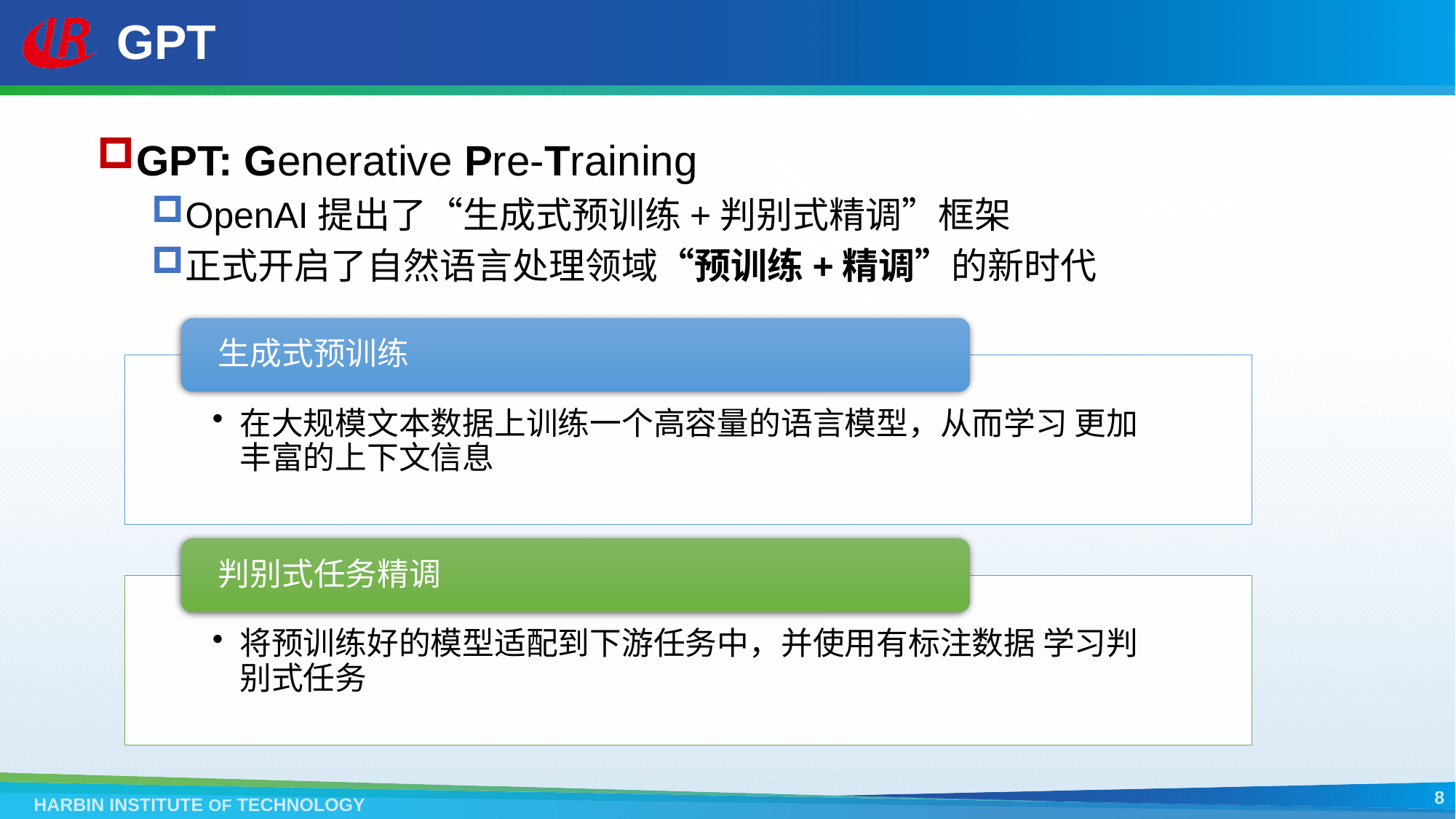

# GPT
GPT: Generative Pre-Training
OpenAI提出了“生成式预训练+判别式精调”框架
正式开启了自然语言处理领域“预训练+精调”的新时代
在大规模文本数据上训练一个高容量的语言模型，从而学习 更加丰富的上下文信息
生成式预训练
将预训练好的模型适配到下游任务中，并使用有标注数据 学习判别式任务
判别式任务精调
8
HARBIN INSTITUTE OF TECHNOLOGY